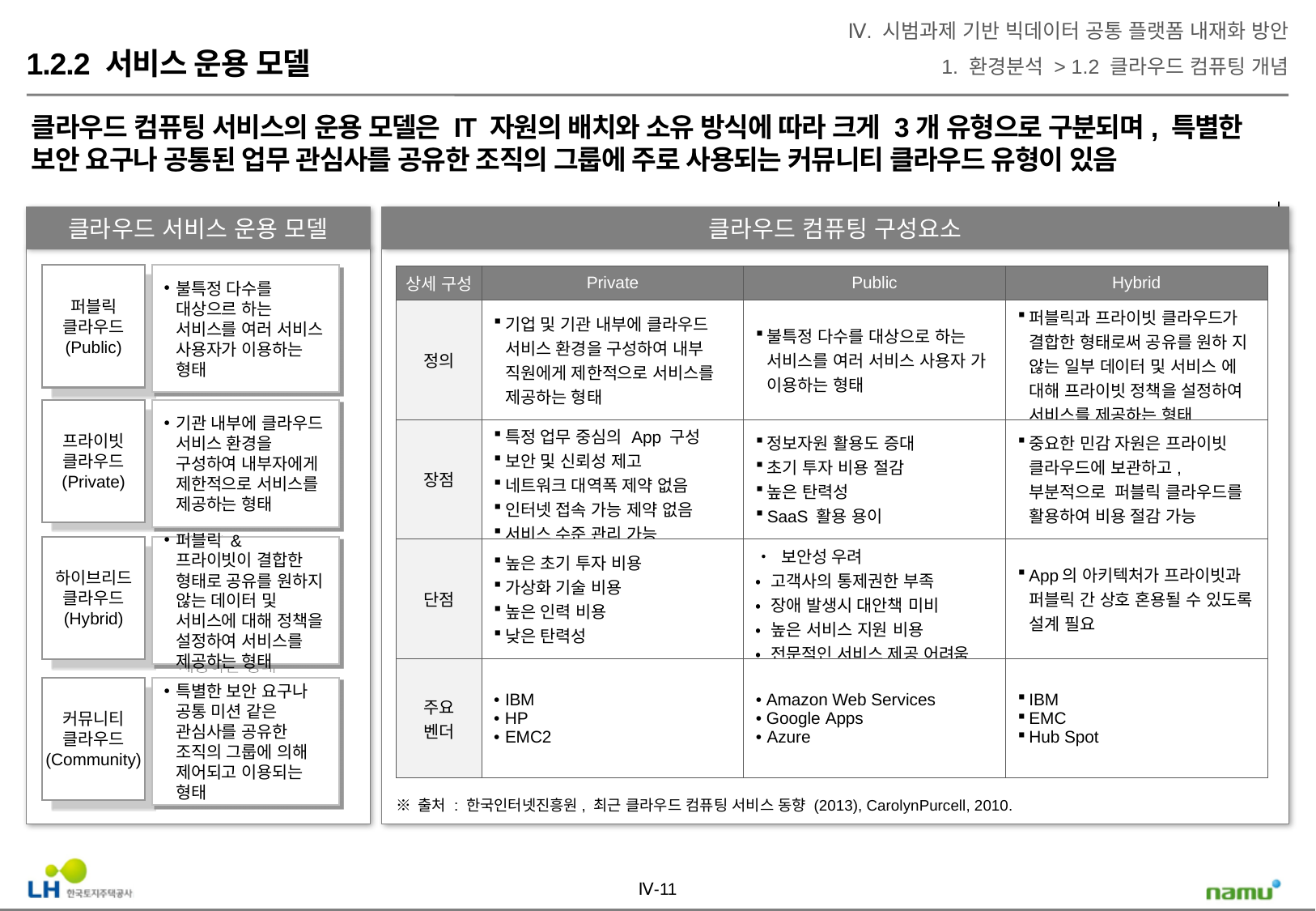

Ⅳ. 시범과제 기반 빅데이터 공통 플랫폼 내재화 방안
1. 환경분석 > 1.2 클라우드 컴퓨팅 개념
1.2.2 서비스 운용 모델
클라우드 컴퓨팅 서비스의 운용 모델은 IT 자원의 배치와 소유 방식에 따라 크게 3개 유형으로 구분되며, 특별한 보안 요구나 공통된 업무 관심사를 공유한 조직의 그룹에 주로 사용되는 커뮤니티 클라우드 유형이 있음
클라우드 서비스 운용 모델
클라우드 컴퓨팅 구성요소

퍼블릭
클라우드
(Public)
불특정 다수를 대상으르 하는 서비스를 여러 서비스 사용자가 이용하는 형태
| 상세 구성 | Private | Public | Hybrid |
| --- | --- | --- | --- |
| 정의 | 기업 및 기관 내부에 클라우드 서비스 환경을 구성하여 내부 직원에게 제한적으로 서비스를 제공하는 형태 | 불특정 다수를 대상으로 하는 서비스를 여러 서비스 사용자 가 이용하는 형태 | 퍼블릭과 프라이빗 클라우드가 결합한 형태로써 공유를 원하 지 않는 일부 데이터 및 서비스 에 대해 프라이빗 정책을 설정하여 서비스를 제공하는 형태 |
| 장점 | 특정 업무 중심의 App 구성 보안 및 신뢰성 제고 네트워크 대역폭 제약 없음 인터넷 접속 가능 제약 없음 서비스 수준 관리 가능 | 정보자원 활용도 증대 초기 투자 비용 절감 높은 탄력성 SaaS 활용 용이 | 중요한 민감 자원은 프라이빗 클라우드에 보관하고, 부분적으로 퍼블릭 클라우드를 활용하여 비용 절감 가능 |
| 단점 | 높은 초기 투자 비용 가상화 기술 비용 높은 인력 비용 낮은 탄력성 | • 보안성 우려 • 고객사의 통제권한 부족 • 장애 발생시 대안책 미비 • 높은 서비스 지원 비용 • 전문적인 서비스 제공 어려움 | App의 아키텍처가 프라이빗과 퍼블릭 간 상호 혼용될 수 있도록 설계 필요 |
| 주요 벤더 | • IBM • HP • EMC2 | • Amazon Web Services • Google Apps • Azure | IBM EMC Hub Spot |
프라이빗
클라우드
(Private)
기관 내부에 클라우드 서비스 환경을 구성하여 내부자에게 제한적으로 서비스를 제공하는 형태
하이브리드
클라우드
(Hybrid)
퍼블릭 & 프라이빗이 결합한 형태로 공유를 원하지 않는 데이터 및 서비스에 대해 정책을 설정하여 서비스를 제공하는 형태
커뮤니티
클라우드
(Community)
특별한 보안 요구나 공통 미션 같은 관심사를 공유한 조직의 그룹에 의해 제어되고 이용되는 형태
※ 출처 : 한국인터넷진흥원, 최근 클라우드 컴퓨팅 서비스 동향 (2013), CarolynPurcell, 2010.